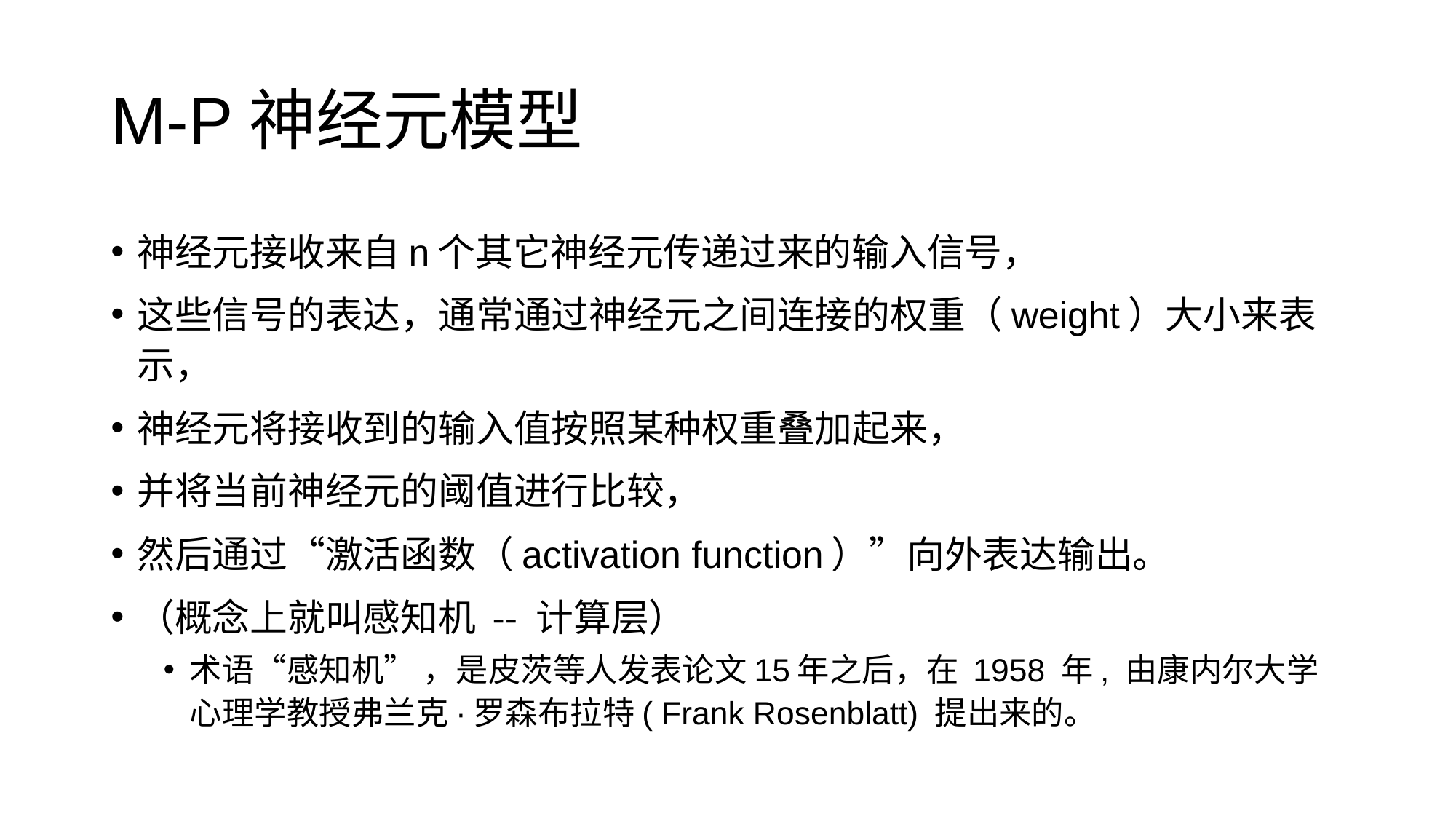

# M-P神经元模型
神经元接收来自n个其它神经元传递过来的输入信号，
这些信号的表达，通常通过神经元之间连接的权重（weight）大小来表示，
神经元将接收到的输入值按照某种权重叠加起来，
并将当前神经元的阈值进行比较，
然后通过“激活函数（activation function）”向外表达输出。
（概念上就叫感知机 -- 计算层）
术语“感知机” ，是皮茨等人发表论文15年之后，在 1958 年, 由康内尔大学心理学教授弗兰克·罗森布拉特( Frank Rosenblatt) 提出来的。